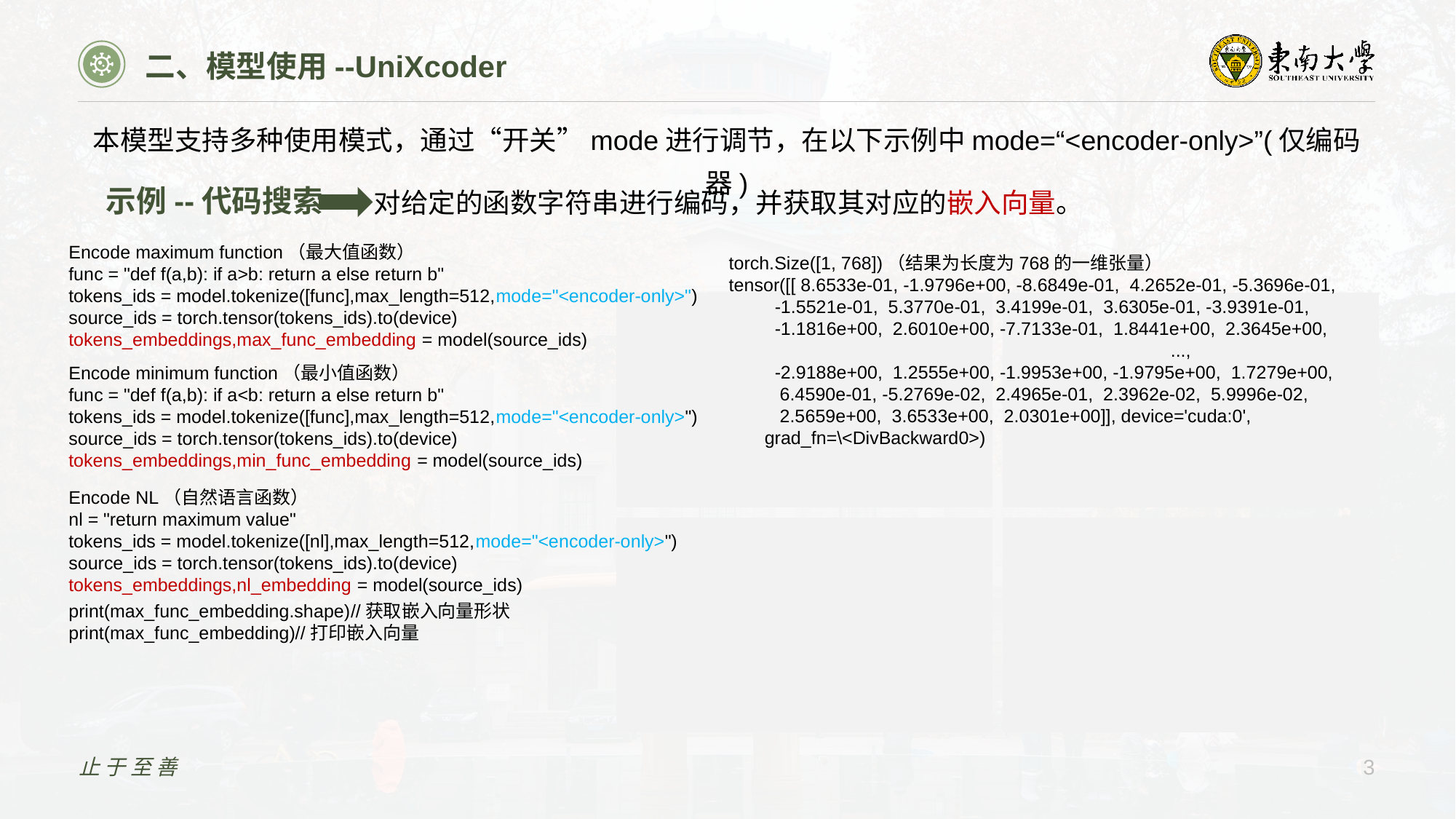

二、模型使用--UniXcoder
本模型支持多种使用模式，通过“开关”mode进行调节，在以下示例中mode=“<encoder-only>”(仅编码器)
示例--代码搜索
对给定的函数字符串进行编码，并获取其对应的嵌入向量。

Encode maximum function（最大值函数）
func = "def f(a,b): if a>b: return a else return b"
tokens_ids = model.tokenize([func],max_length=512,mode="<encoder-only>")
source_ids = torch.tensor(tokens_ids).to(device)
tokens_embeddings,max_func_embedding = model(source_ids)
torch.Size([1, 768])（结果为长度为768的一维张量）
tensor([[ 8.6533e-01, -1.9796e+00, -8.6849e-01,  4.2652e-01, -5.3696e-01,
         -1.5521e-01,  5.3770e-01,  3.4199e-01,  3.6305e-01, -3.9391e-01,
         -1.1816e+00,  2.6010e+00, -7.7133e-01,  1.8441e+00,  2.3645e+00,
				 ...,
         -2.9188e+00,  1.2555e+00, -1.9953e+00, -1.9795e+00,  1.7279e+00,
          6.4590e-01, -5.2769e-02,  2.4965e-01,  2.3962e-02,  5.9996e-02,
          2.5659e+00,  3.6533e+00,  2.0301e+00]], device='cuda:0',
       grad_fn=\<DivBackward0>)
Encode minimum function（最小值函数）
func = "def f(a,b): if a<b: return a else return b"
tokens_ids = model.tokenize([func],max_length=512,mode="<encoder-only>")
source_ids = torch.tensor(tokens_ids).to(device)
tokens_embeddings,min_func_embedding = model(source_ids)
Encode NL（自然语言函数）
nl = "return maximum value"
tokens_ids = model.tokenize([nl],max_length=512,mode="<encoder-only>")
source_ids = torch.tensor(tokens_ids).to(device)
tokens_embeddings,nl_embedding = model(source_ids)
print(max_func_embedding.shape)//获取嵌入向量形状
print(max_func_embedding)//打印嵌入向量
止于至善
3